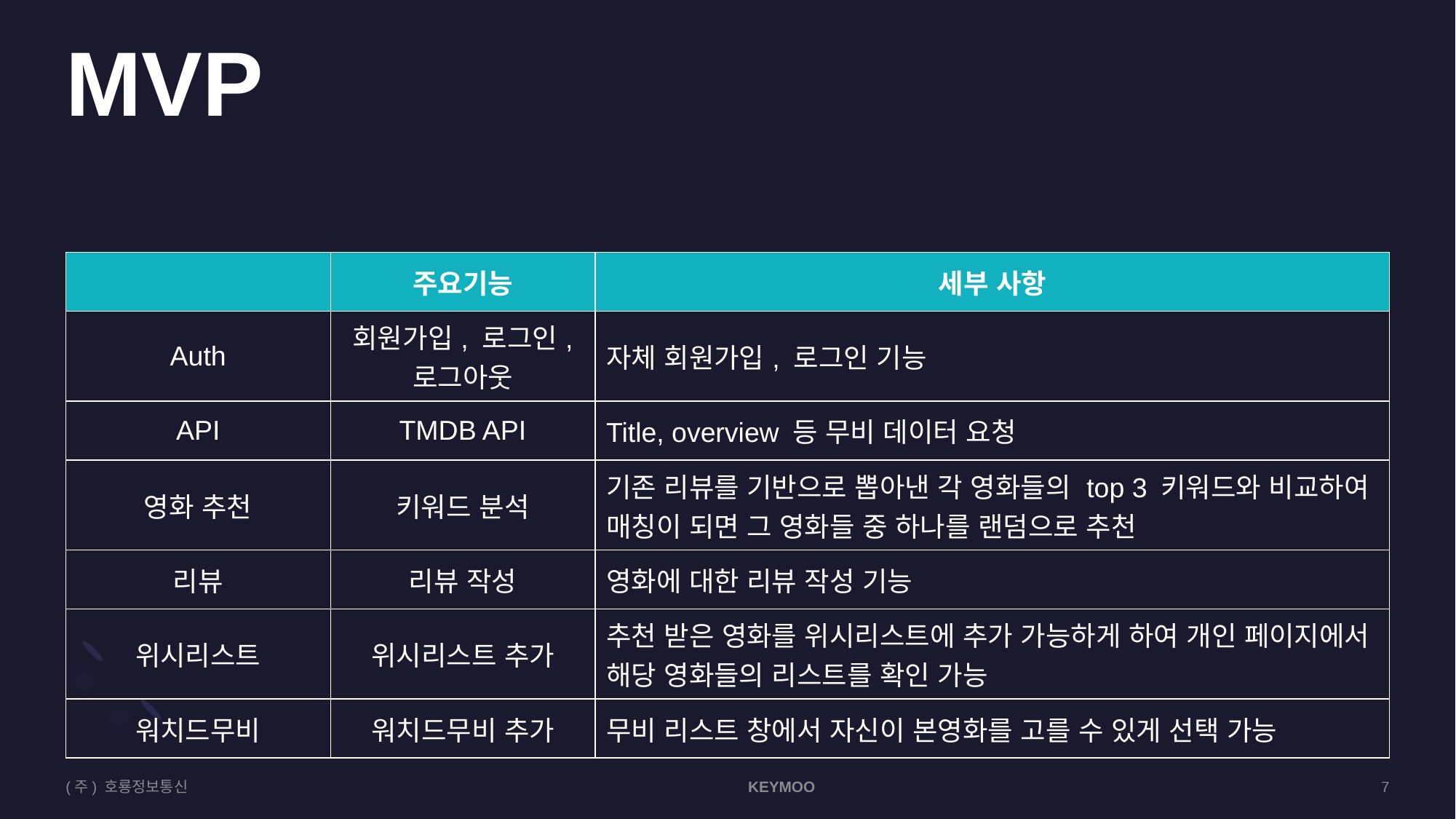

MVP
|  | 주요기능 | 세부 사항 |
| --- | --- | --- |
| Auth | 회원가입, 로그인, 로그아웃 | 자체 회원가입, 로그인 기능 |
| API | TMDB API | Title, overview 등 무비 데이터 요청 |
| 영화 추천 | 키워드 분석 | 기존 리뷰를 기반으로 뽑아낸 각 영화들의 top 3 키워드와 비교하여 매칭이 되면 그 영화들 중 하나를 랜덤으로 추천 |
| 리뷰 | 리뷰 작성 | 영화에 대한 리뷰 작성 기능 |
| 위시리스트 | 위시리스트 추가 | 추천 받은 영화를 위시리스트에 추가 가능하게 하여 개인 페이지에서 해당 영화들의 리스트를 확인 가능 |
| 워치드무비 | 워치드무비 추가 | 무비 리스트 창에서 자신이 본영화를 고를 수 있게 선택 가능 |
(주) 호룡정보통신
KEYMOO
7